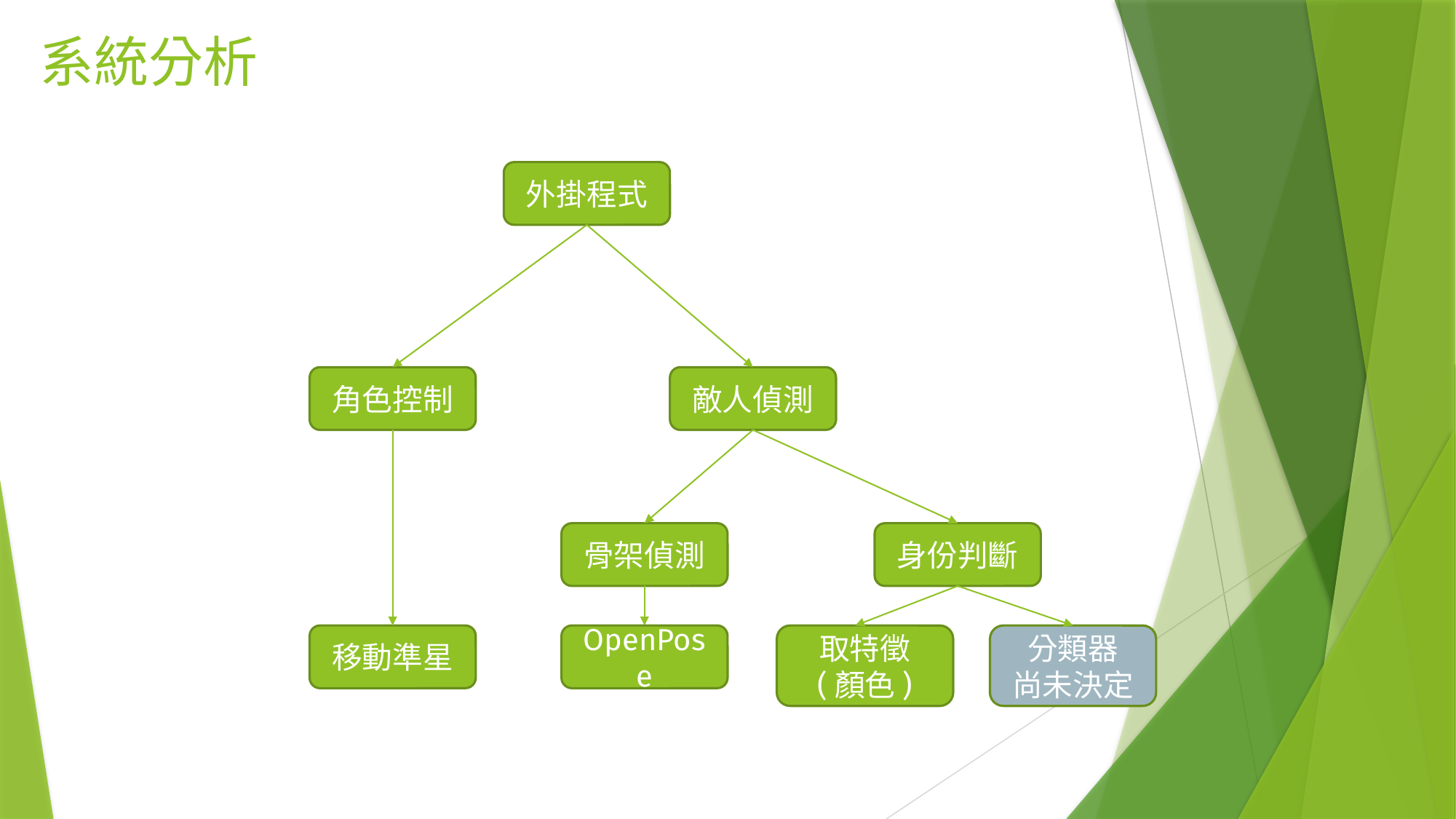

# 系統分析
外掛程式
角色控制
敵人偵測
骨架偵測
身份判斷
移動準星
OpenPose
取特徵
(顏色)
分類器
尚未決定